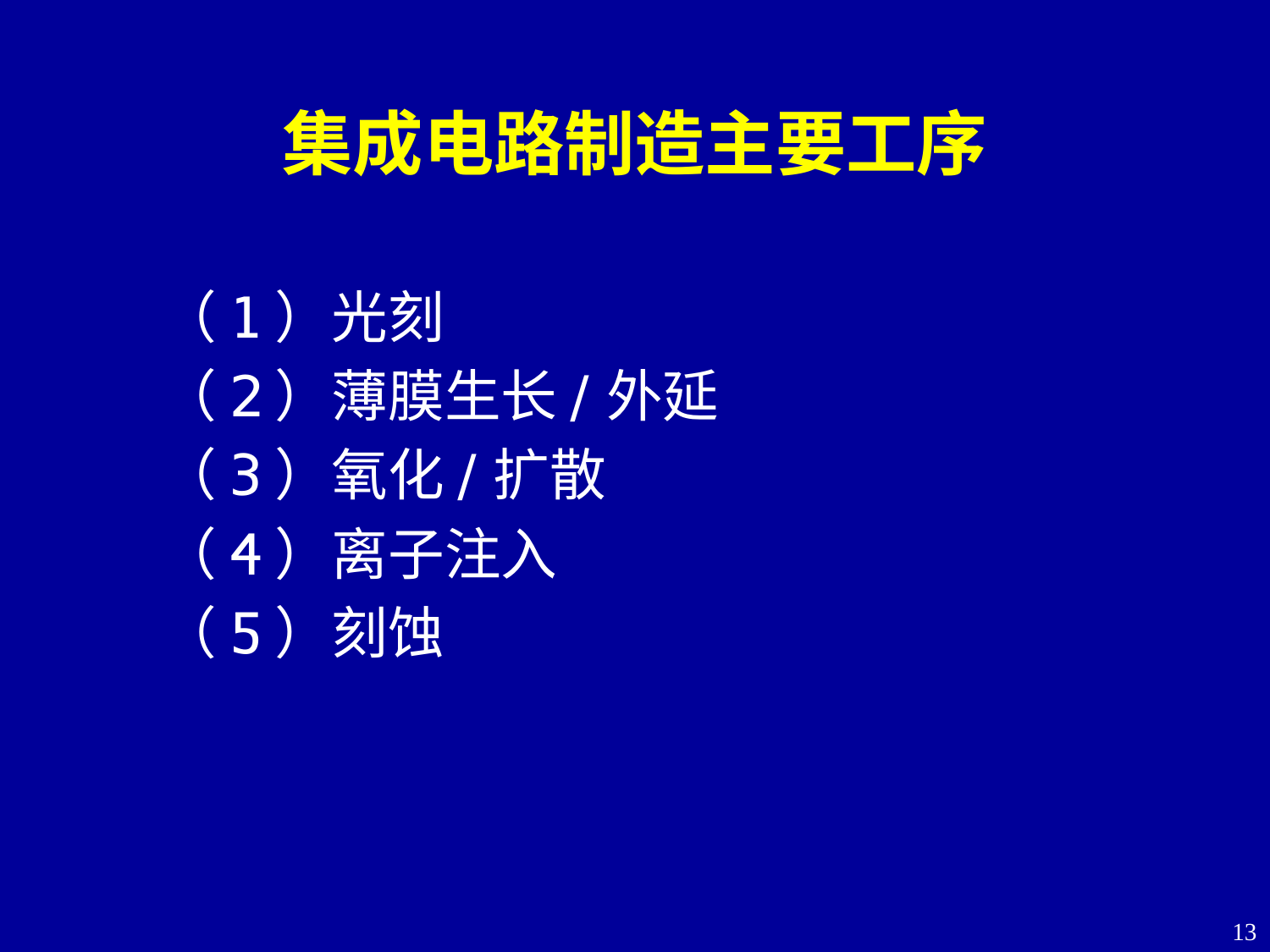

# 集成电路制造主要工序
（1）光刻
（2）薄膜生长/外延
（3）氧化/扩散
（4）离子注入
（5）刻蚀

13